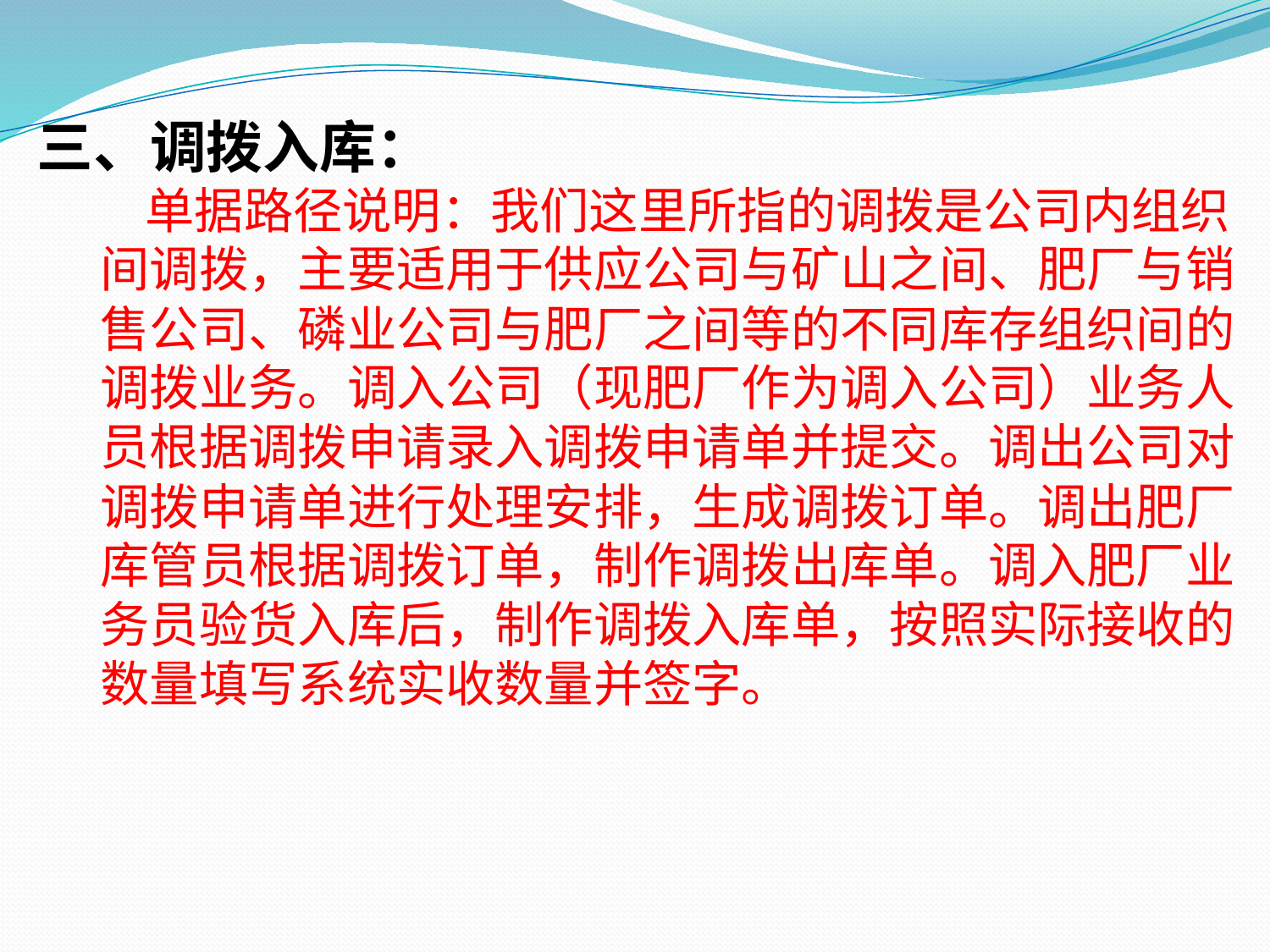

三、调拨入库：
   单据路径说明：我们这里所指的调拨是公司内组织间调拨，主要适用于供应公司与矿山之间、肥厂与销售公司、磷业公司与肥厂之间等的不同库存组织间的调拨业务。调入公司（现肥厂作为调入公司）业务人员根据调拨申请录入调拨申请单并提交。调出公司对调拨申请单进行处理安排，生成调拨订单。调出肥厂库管员根据调拨订单，制作调拨出库单。调入肥厂业务员验货入库后，制作调拨入库单，按照实际接收的数量填写系统实收数量并签字。